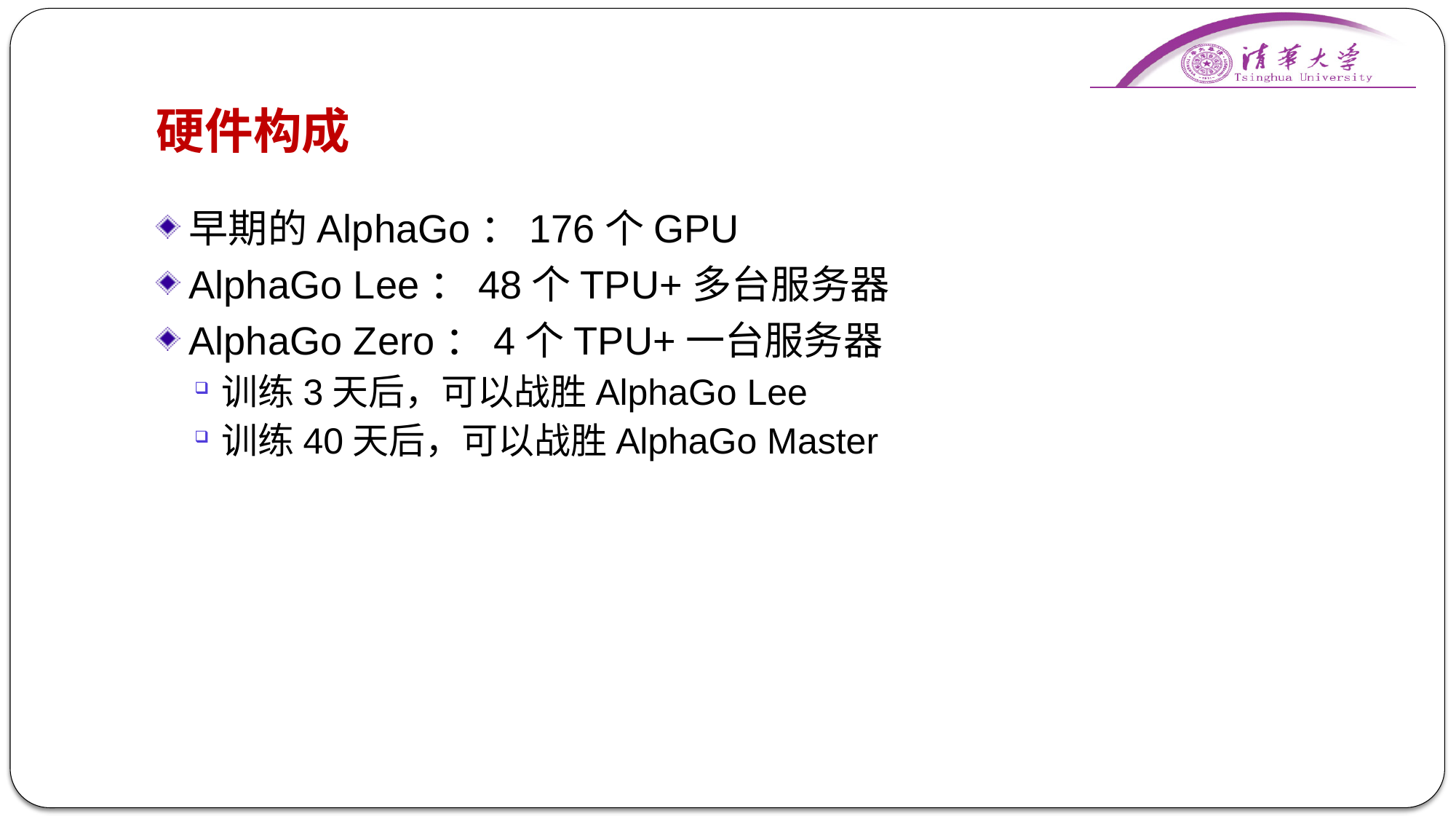

# 硬件构成
早期的AlphaGo：176个GPU
AlphaGo Lee：48个TPU+多台服务器
AlphaGo Zero：4个TPU+一台服务器
训练3天后，可以战胜AlphaGo Lee
训练40天后，可以战胜AlphaGo Master